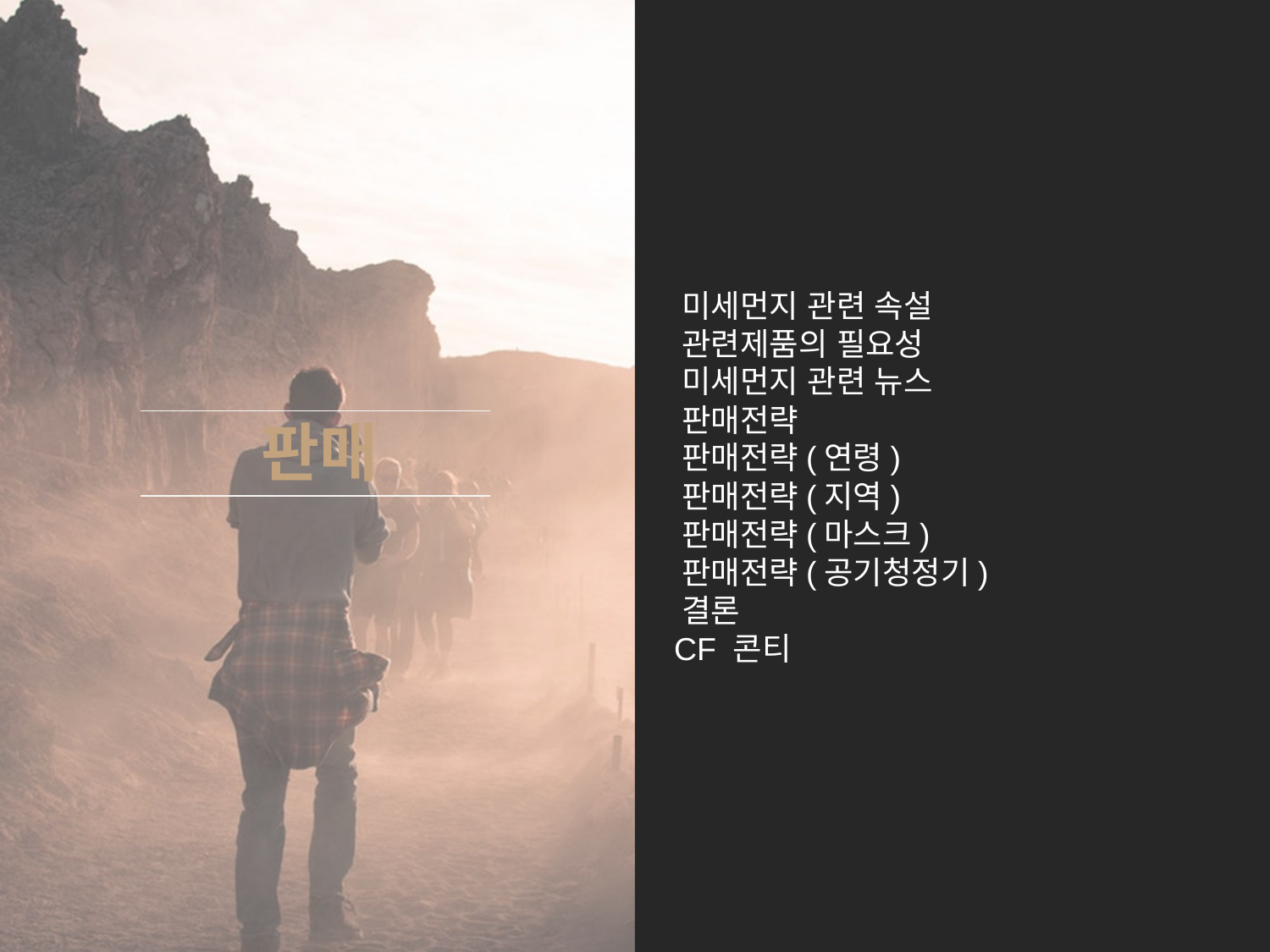

미세먼지 관련 속설
   관련제품의 필요성
   미세먼지 관련 뉴스
   판매전략
   판매전략(연령)
   판매전략(지역)
   판매전략(마스크)
   판매전략(공기청정기)
   결론
   CF 콘티

판매